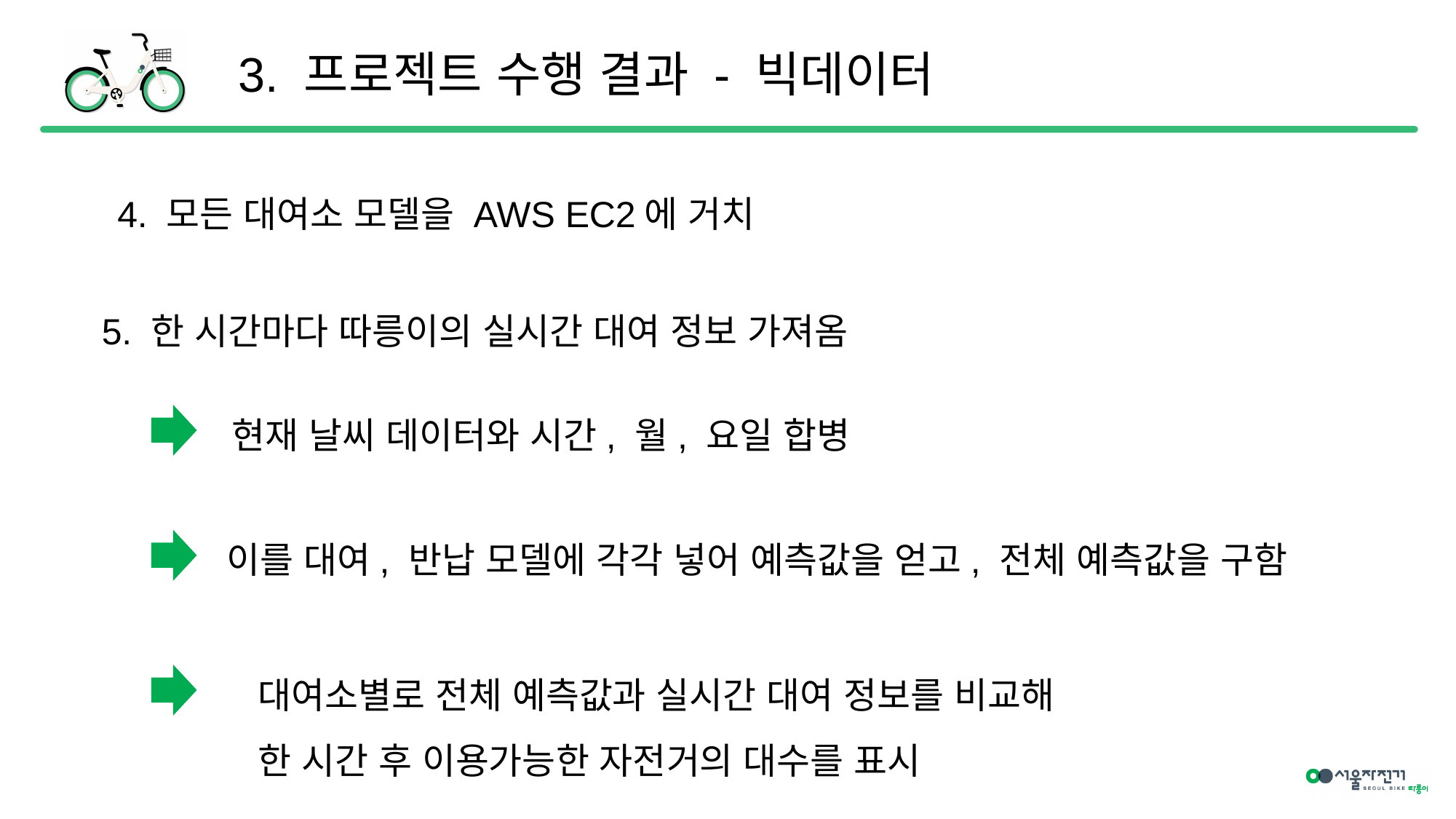

3. 프로젝트 수행 결과 - 빅데이터
4. 모든 대여소 모델을 AWS EC2에 거치
5. 한 시간마다 따릉이의 실시간 대여 정보 가져옴

현재 날씨 데이터와 시간, 월, 요일 합병
이를 대여, 반납 모델에 각각 넣어 예측값을 얻고, 전체 예측값을 구함

대여소별로 전체 예측값과 실시간 대여 정보를 비교해
한 시간 후 이용가능한 자전거의 대수를 표시